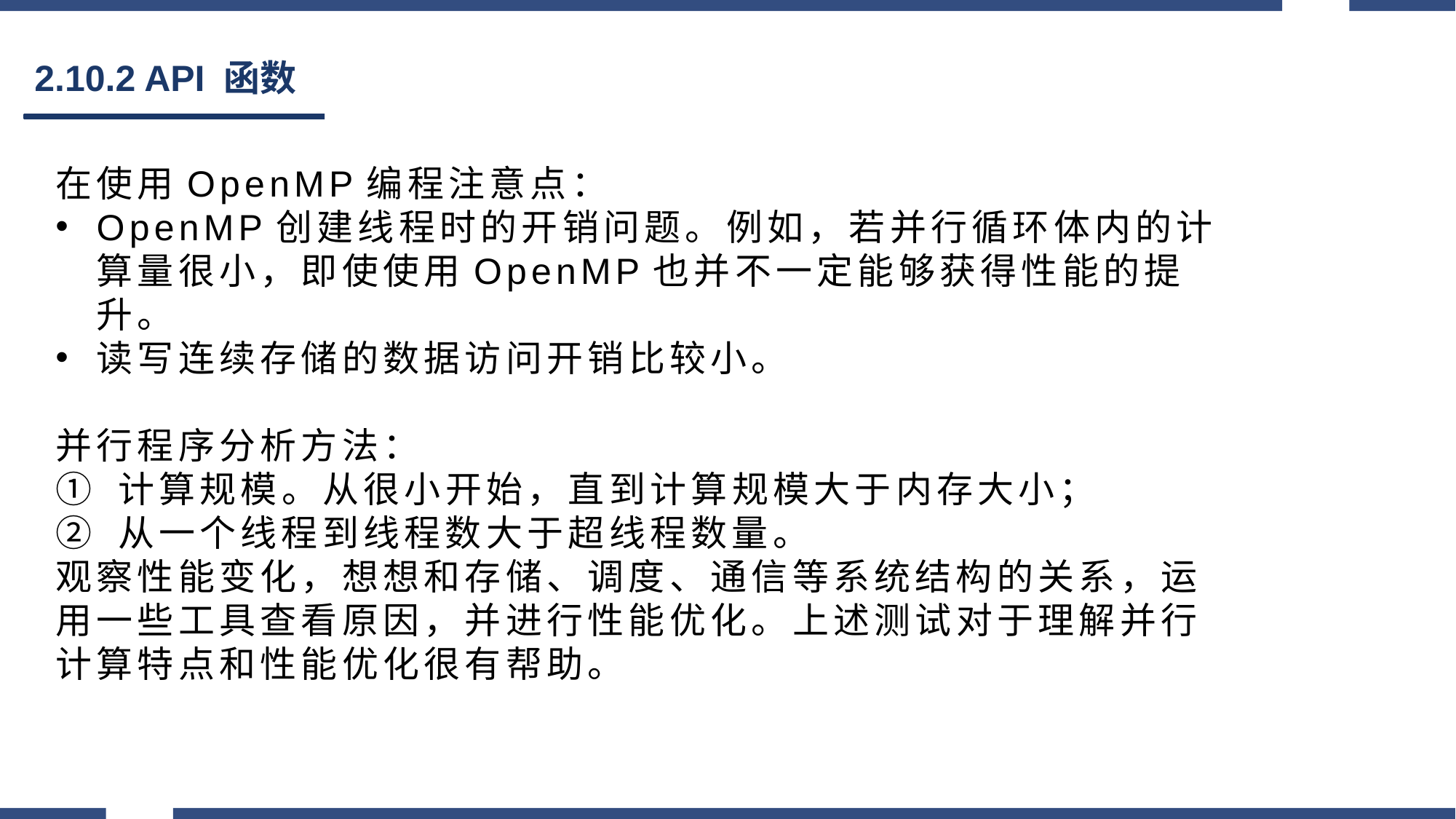

# 2.10.2 API 函数
在使用OpenMP编程注意点：
OpenMP创建线程时的开销问题。例如，若并行循环体内的计算量很小，即使使用OpenMP也并不一定能够获得性能的提升。
读写连续存储的数据访问开销比较小。

并行程序分析方法：
① 计算规模。从很小开始，直到计算规模大于内存大小；
② 从一个线程到线程数大于超线程数量。
观察性能变化，想想和存储、调度、通信等系统结构的关系，运用一些工具查看原因，并进行性能优化。上述测试对于理解并行计算特点和性能优化很有帮助。